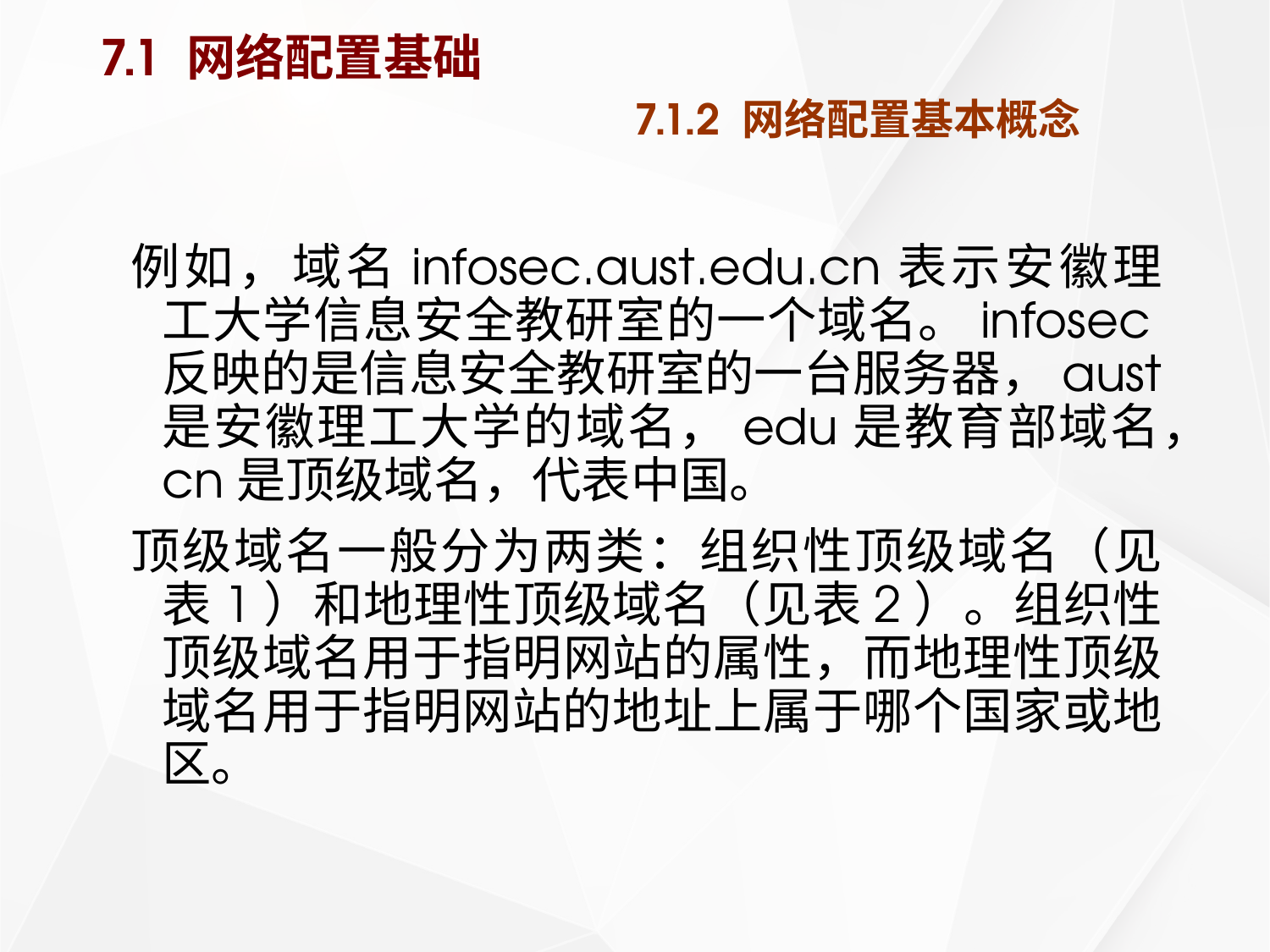

# 7.1 网络配置基础 7.1.2 网络配置基本概念
例如，域名infosec.aust.edu.cn表示安徽理工大学信息安全教研室的一个域名。infosec反映的是信息安全教研室的一台服务器，aust是安徽理工大学的域名，edu是教育部域名，cn是顶级域名，代表中国。
顶级域名一般分为两类：组织性顶级域名（见表1）和地理性顶级域名（见表2）。组织性顶级域名用于指明网站的属性，而地理性顶级域名用于指明网站的地址上属于哪个国家或地区。